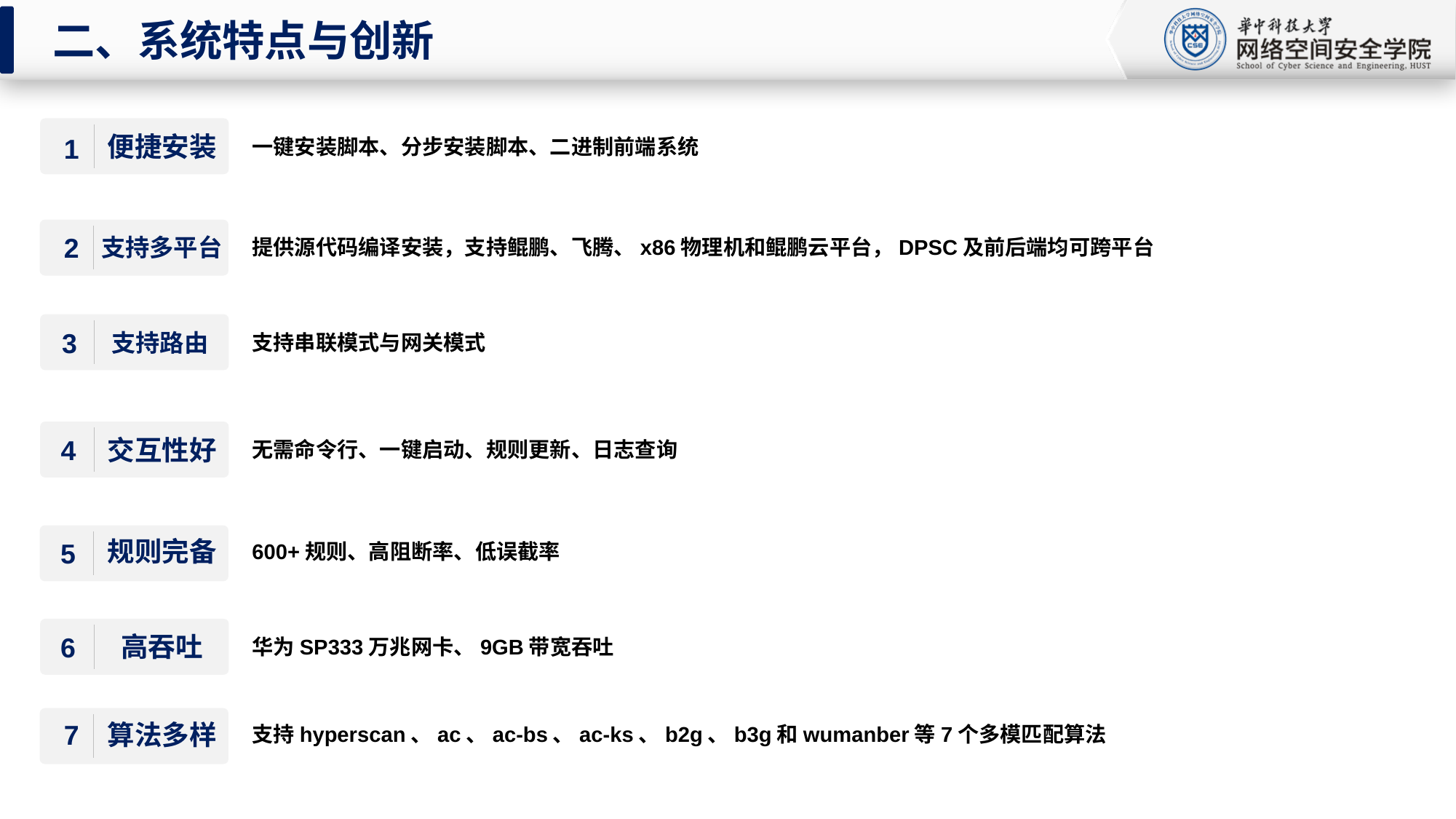

二、系统特点与创新

便捷安装
一键安装脚本、分步安装脚本、二进制前端系统
1

2
支持多平台
提供源代码编译安装，支持鲲鹏、飞腾、x86物理机和鲲鹏云平台，DPSC及前后端均可跨平台

支持路由
支持串联模式与网关模式
3

交互性好
无需命令行、一键启动、规则更新、日志查询
4

规则完备
600+规则、高阻断率、低误截率
5

高吞吐
华为SP333万兆网卡、9GB带宽吞吐
6

7
算法多样
支持hyperscan、ac、ac-bs、ac-ks、b2g、b3g和wumanber等7个多模匹配算法